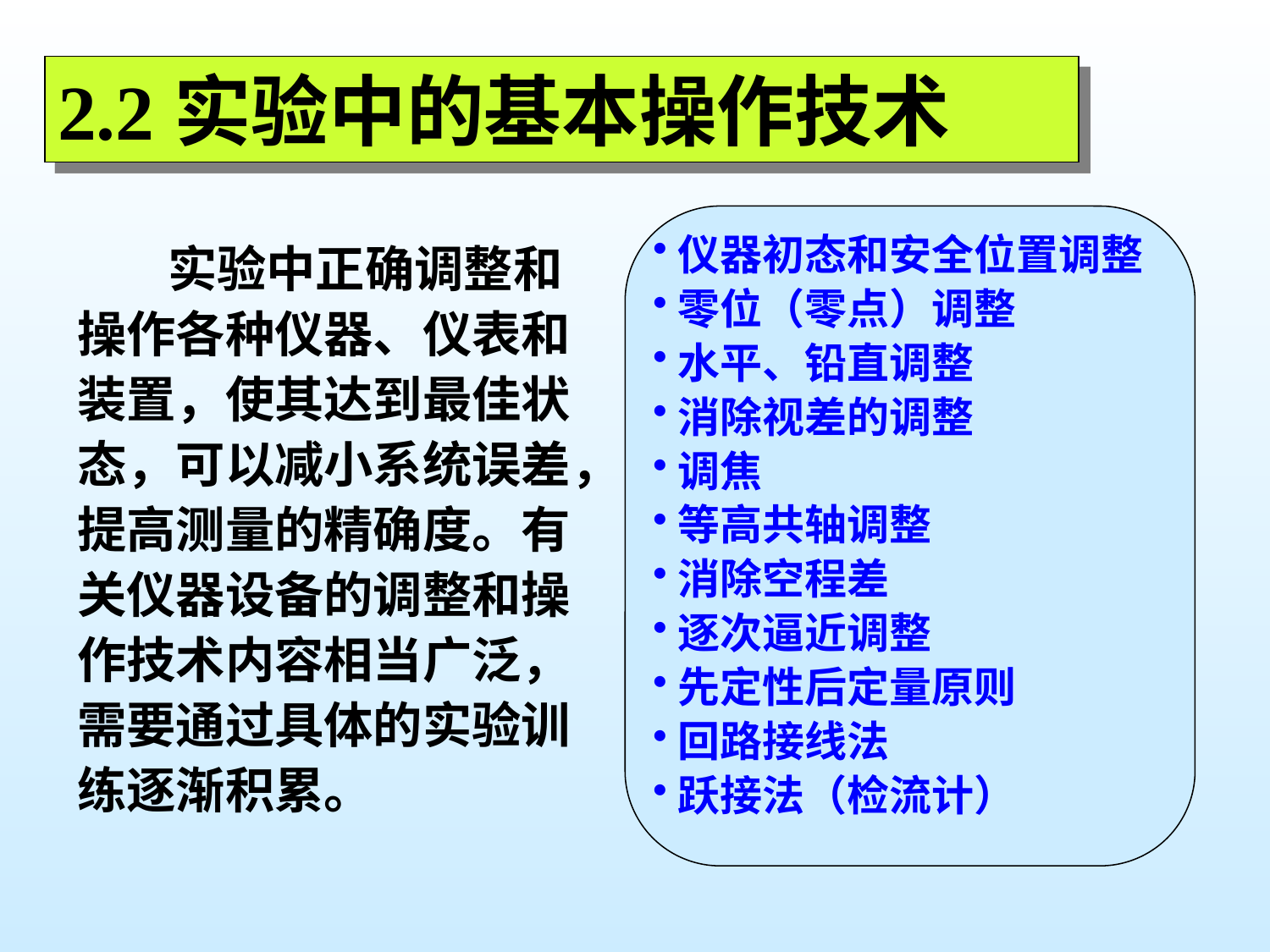

2.2实验中的基本操作技术

       实验中正确调整和操作各种仪器、仪表和装置，使其达到最佳状态，可以减小系统误差，提高测量的精确度。有关仪器设备的调整和操作技术内容相当广泛，需要通过具体的实验训练逐渐积累。
仪器初态和安全位置调整
零位（零点）调整
水平、铅直调整
消除视差的调整
调焦
等高共轴调整
消除空程差
逐次逼近调整
先定性后定量原则
回路接线法
跃接法（检流计）